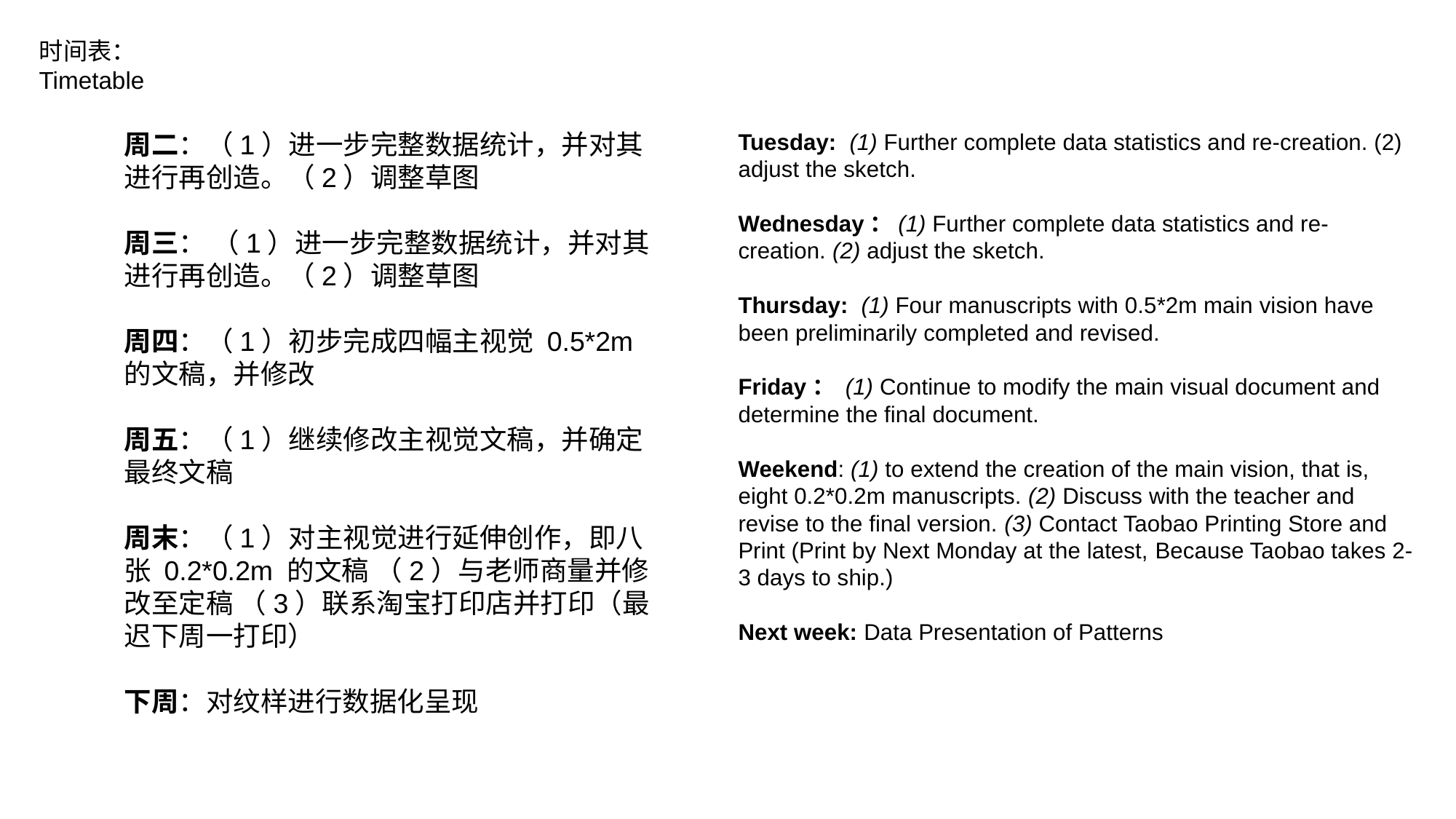

时间表：
Timetable
周二：（1）进一步完整数据统计，并对其进行再创造。（2）调整草图

周三： （1）进一步完整数据统计，并对其进行再创造。（2）调整草图

周四：（1）初步完成四幅主视觉 0.5*2m 的文稿，并修改

周五：（1）继续修改主视觉文稿，并确定最终文稿

周末：（1）对主视觉进行延伸创作，即八张 0.2*0.2m 的文稿 （2）与老师商量并修改至定稿 （3）联系淘宝打印店并打印（最迟下周一打印）

下周：对纹样进行数据化呈现

Tuesday:  (1) Further complete data statistics and re-creation. (2) adjust the sketch.

Wednesday：(1) Further complete data statistics and re-creation. (2) adjust the sketch.

Thursday:  (1) Four manuscripts with 0.5*2m main vision have been preliminarily completed and revised.

Friday： (1) Continue to modify the main visual document and determine the final document.

Weekend: (1) to extend the creation of the main vision, that is, eight 0.2*0.2m manuscripts. (2) Discuss with the teacher and revise to the final version. (3) Contact Taobao Printing Store and Print (Print by Next Monday at the latest, Because Taobao takes 2-3 days to ship.)

Next week: Data Presentation of Patterns